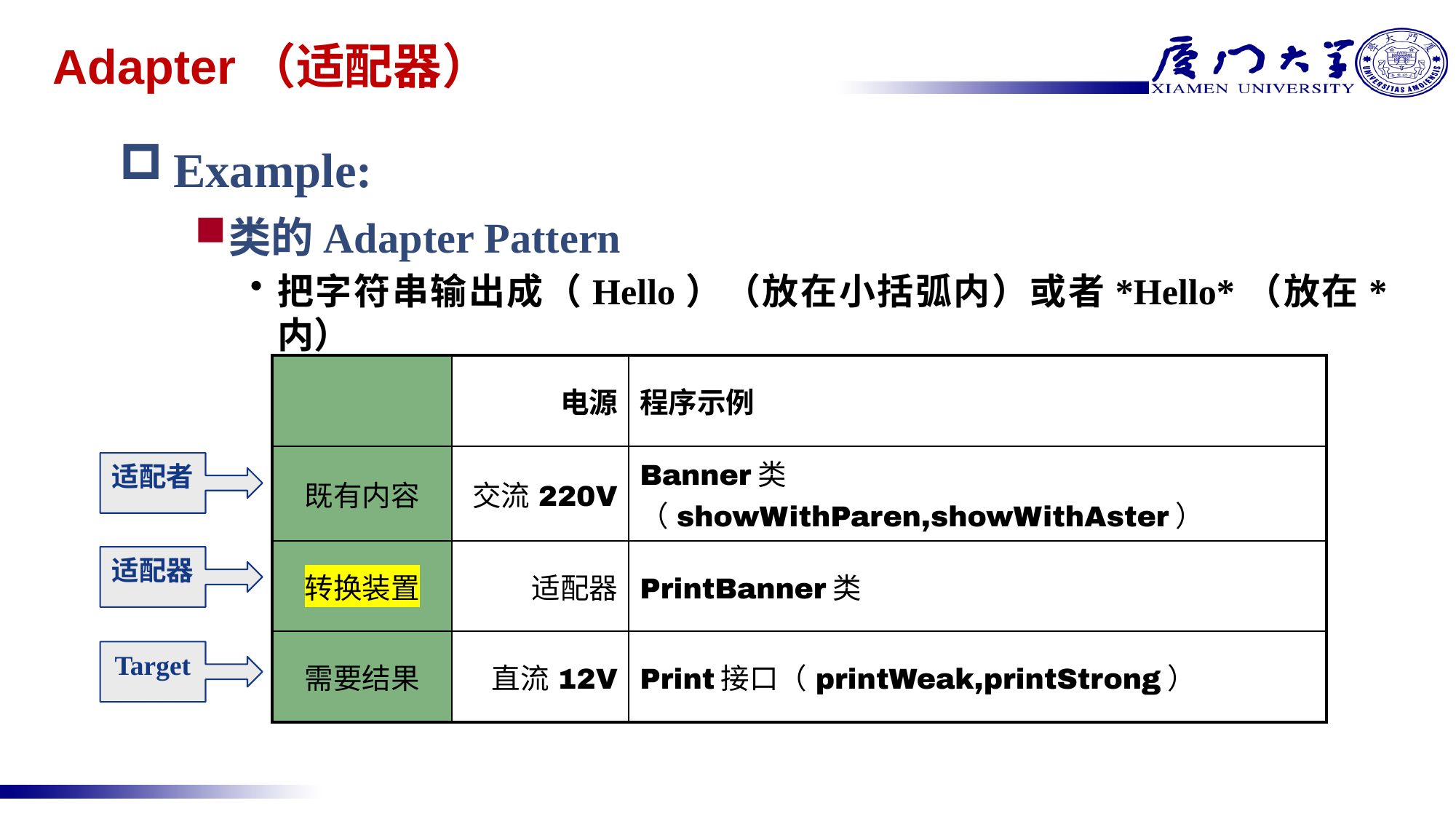

# Adapter（适配器）
Example:
类的Adapter Pattern
把字符串输出成（Hello）（放在小括弧内）或者*Hello*（放在*内）

|  | 电源 | 程序示例 |
| --- | --- | --- |
| 既有内容 | 交流220V | Banner类（showWithParen,showWithAster） |
| 转换装置 | 适配器 | PrintBanner类 |
| 需要结果 | 直流12V | Print接口（printWeak,printStrong） |
适配者
适配器
Target